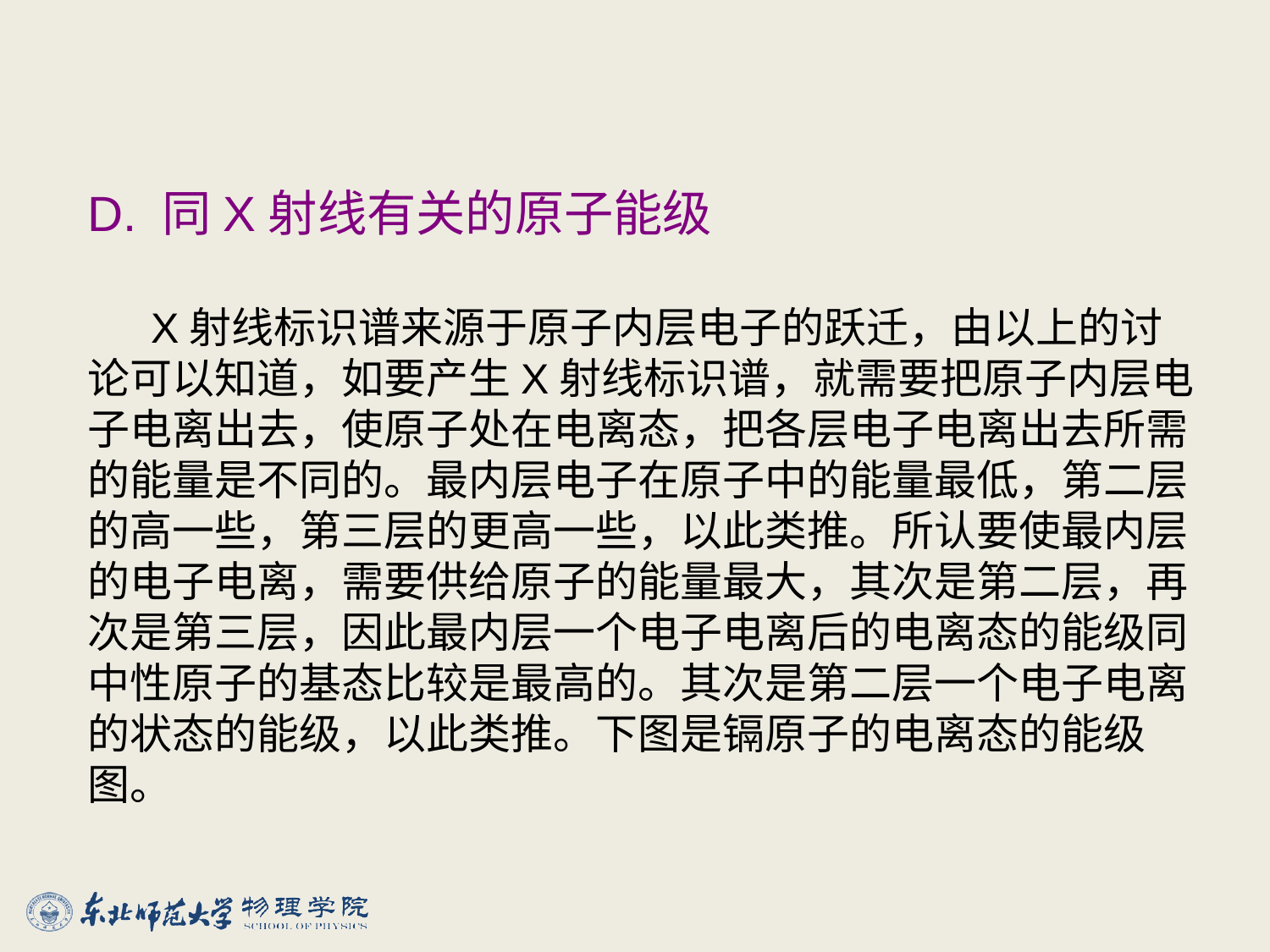

D. 同X射线有关的原子能级

X射线标识谱来源于原子内层电子的跃迁，由以上的讨论可以知道，如要产生X射线标识谱，就需要把原子内层电子电离出去，使原子处在电离态，把各层电子电离出去所需的能量是不同的。最内层电子在原子中的能量最低，第二层的高一些，第三层的更高一些，以此类推。所认要使最内层的电子电离，需要供给原子的能量最大，其次是第二层，再次是第三层，因此最内层一个电子电离后的电离态的能级同中性原子的基态比较是最高的。其次是第二层一个电子电离的状态的能级，以此类推。下图是镉原子的电离态的能级图。